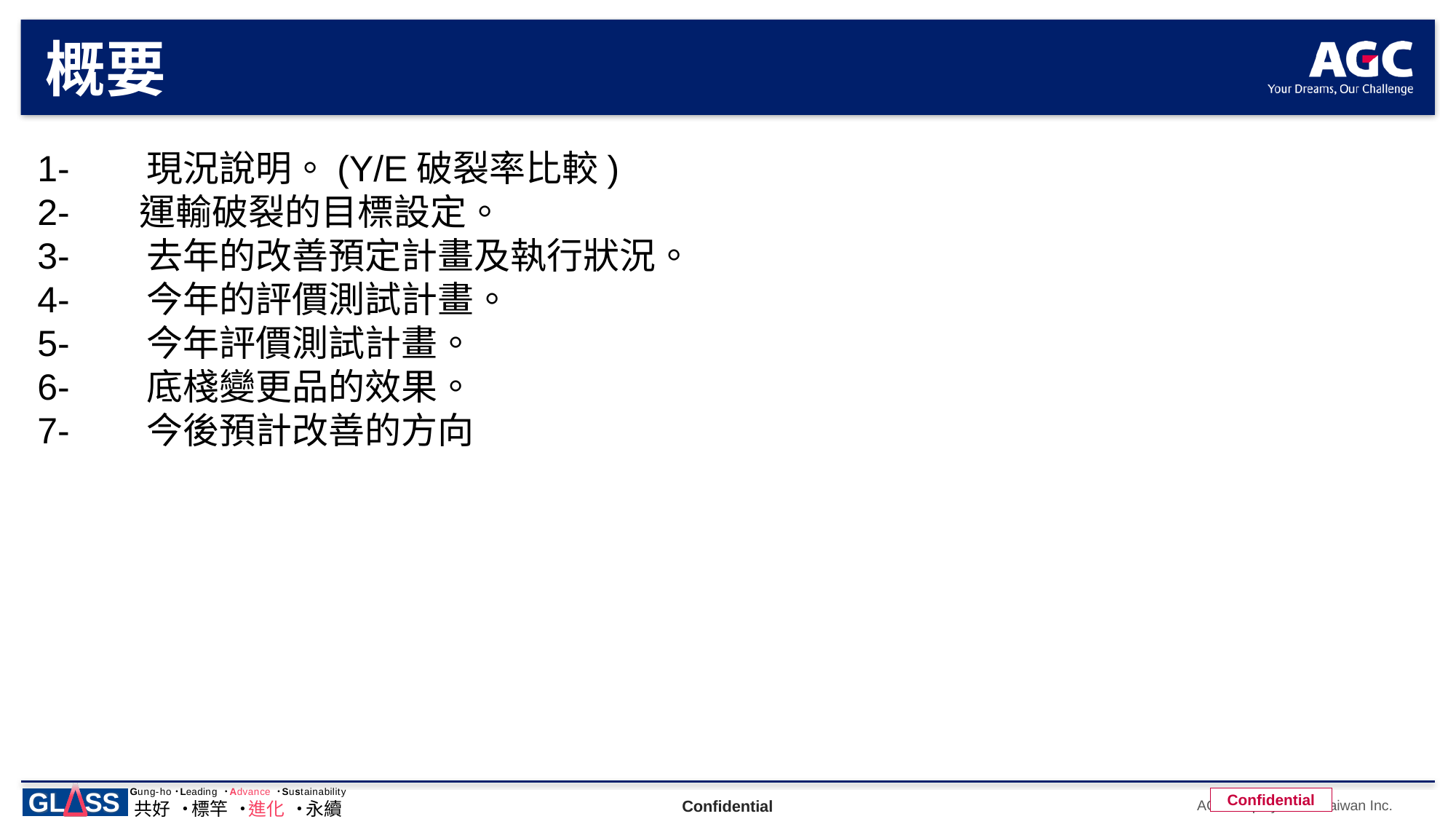

# 概要
1-	現況說明。(Y/E破裂率比較)
2-      運輸破裂的目標設定。
3-	去年的改善預定計畫及執行狀況。
4-	今年的評價測試計畫。
5-	今年評價測試計畫。
6-	底棧變更品的效果。
7-	今後預計改善的方向